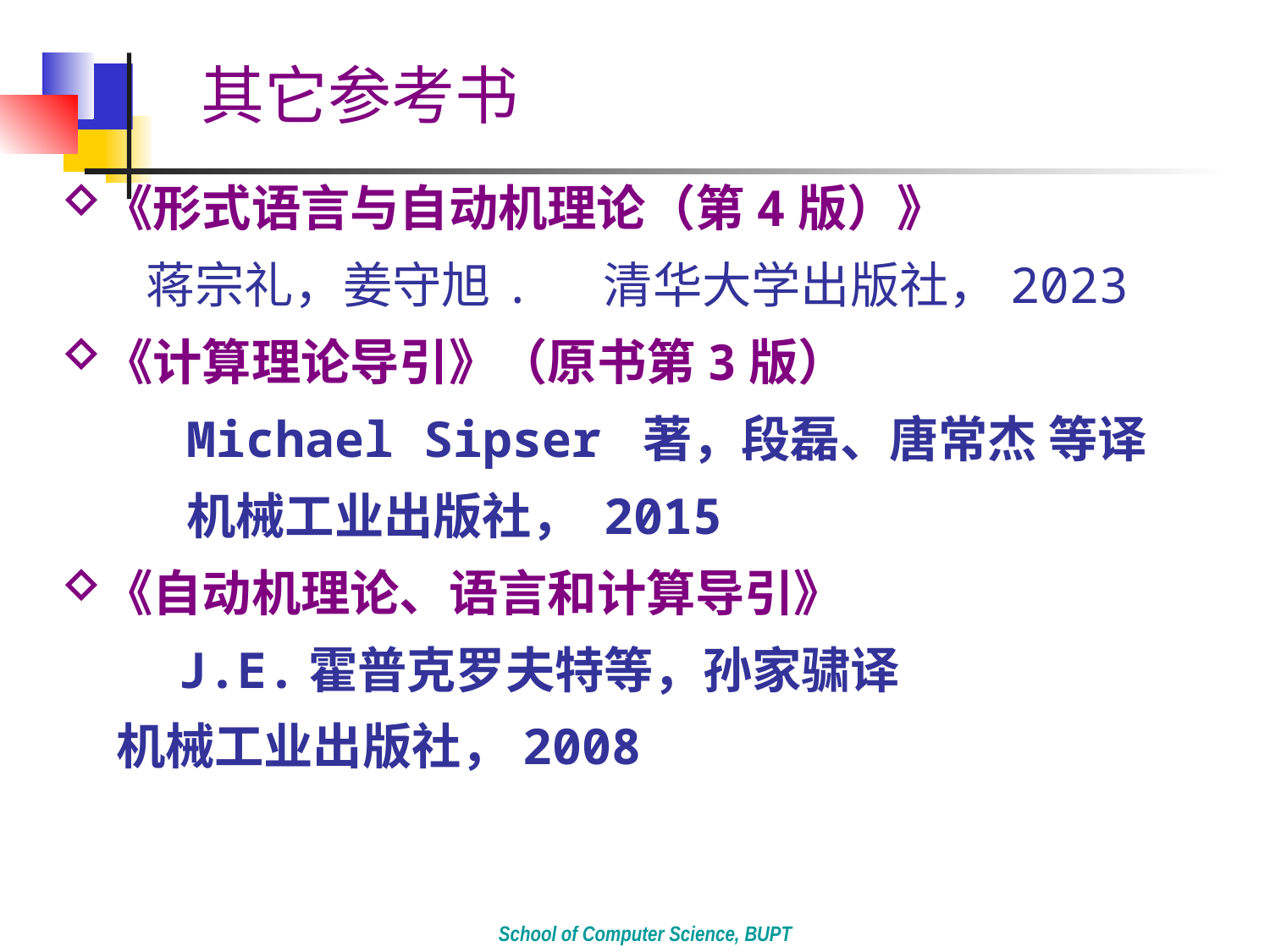

# 其它参考书
《形式语言与自动机理论（第4版）》
 蒋宗礼，姜守旭.  清华大学出版社，2023
《计算理论导引》（原书第3版）
	Michael Sipser 著，段磊、唐常杰 等译
	机械工业出版社， 2015
《自动机理论、语言和计算导引》
    J.E.霍普克罗夫特等，孙家骕译
    机械工业出版社，2008

School of Computer Science, BUPT
8